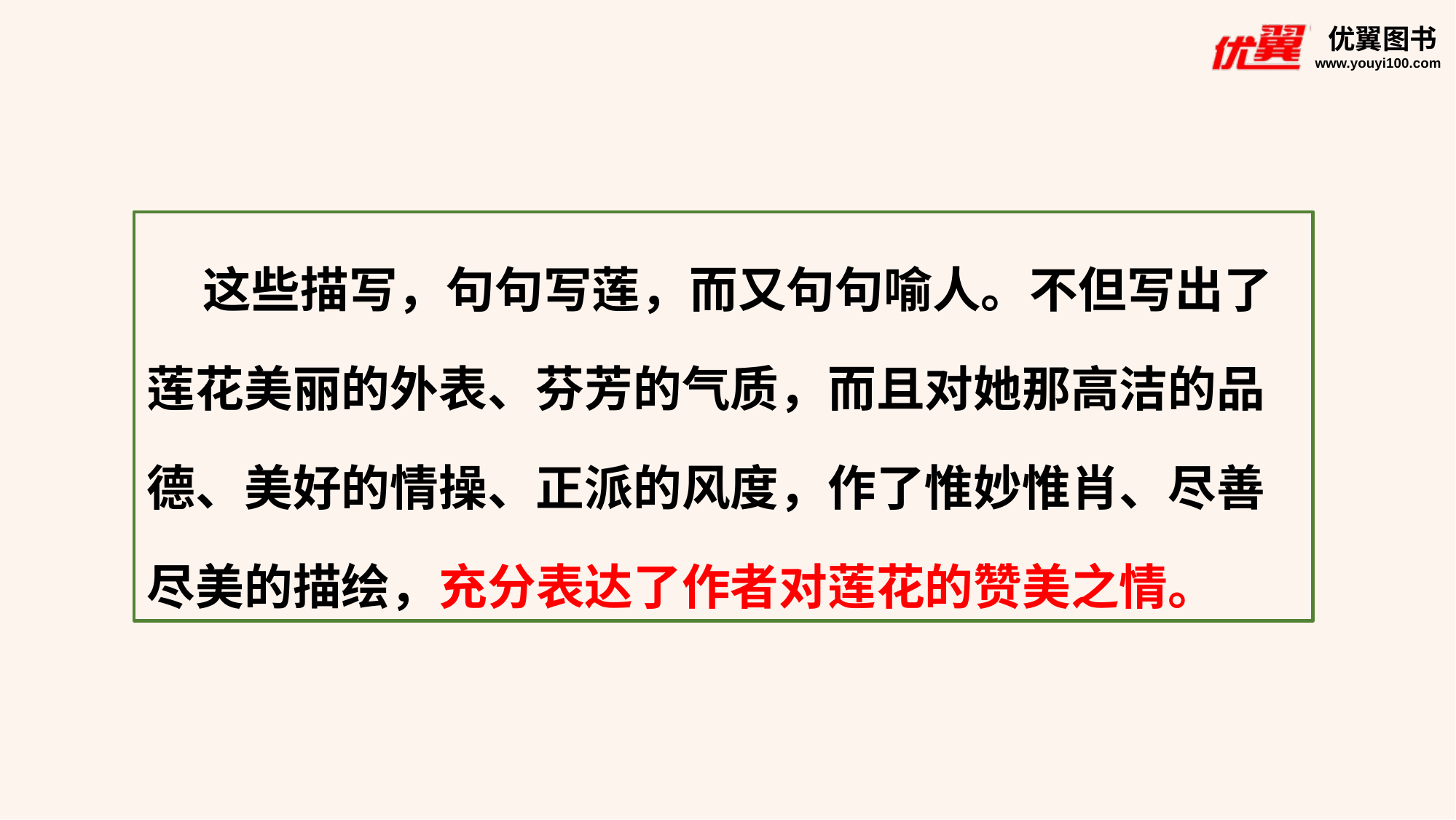

这些描写，句句写莲，而又句句喻人。不但写出了莲花美丽的外表、芬芳的气质，而且对她那高洁的品德、美好的情操、正派的风度，作了惟妙惟肖、尽善尽美的描绘，充分表达了作者对莲花的赞美之情。